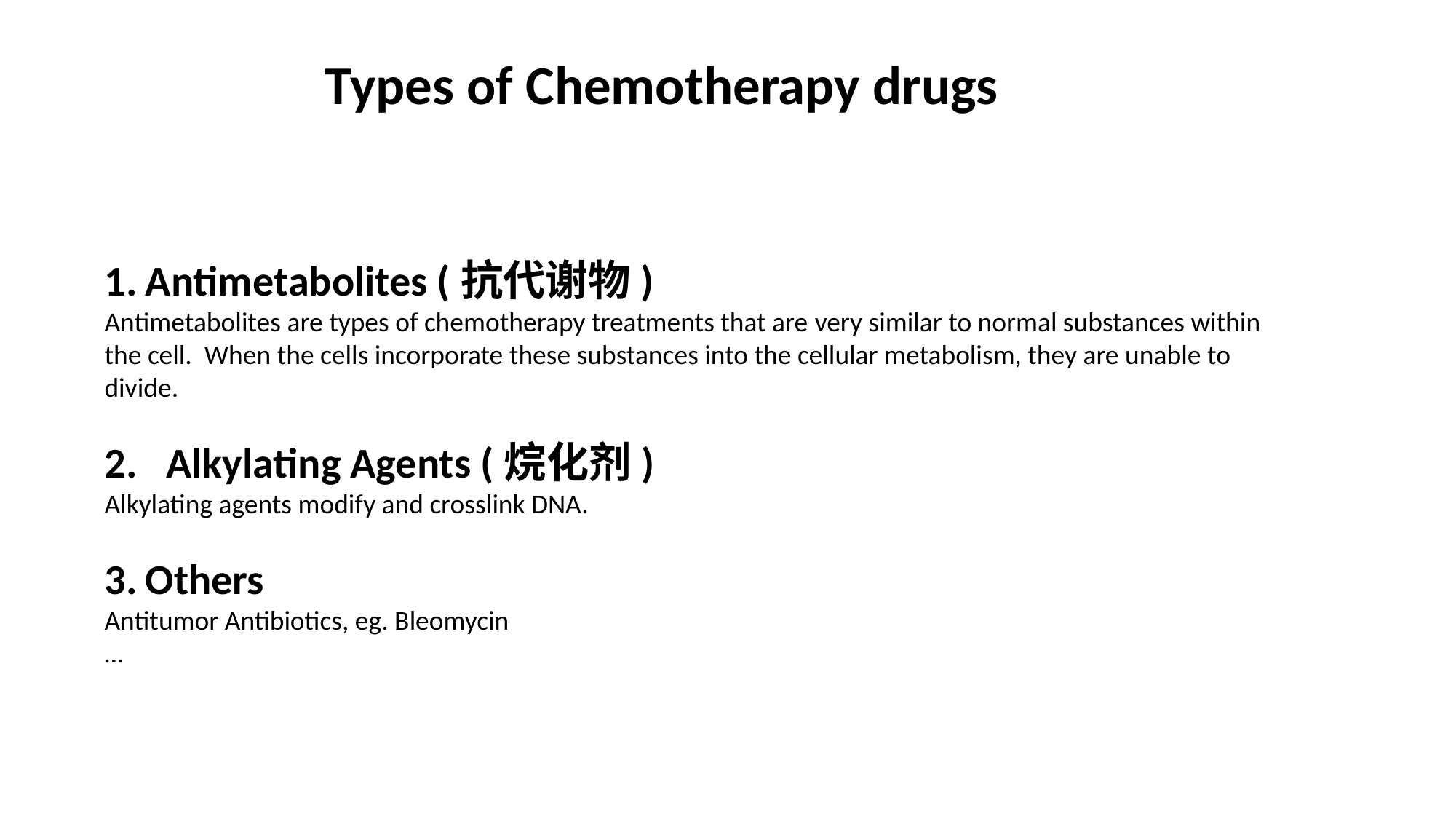

Types of Chemotherapy drugs
Antimetabolites (抗代谢物)
Antimetabolites are types of chemotherapy treatments that are very similar to normal substances within the cell.  When the cells incorporate these substances into the cellular metabolism, they are unable to divide.

2.   Alkylating Agents (烷化剂)
Alkylating agents modify and crosslink DNA.

Others
Antitumor Antibiotics, eg. Bleomycin
…